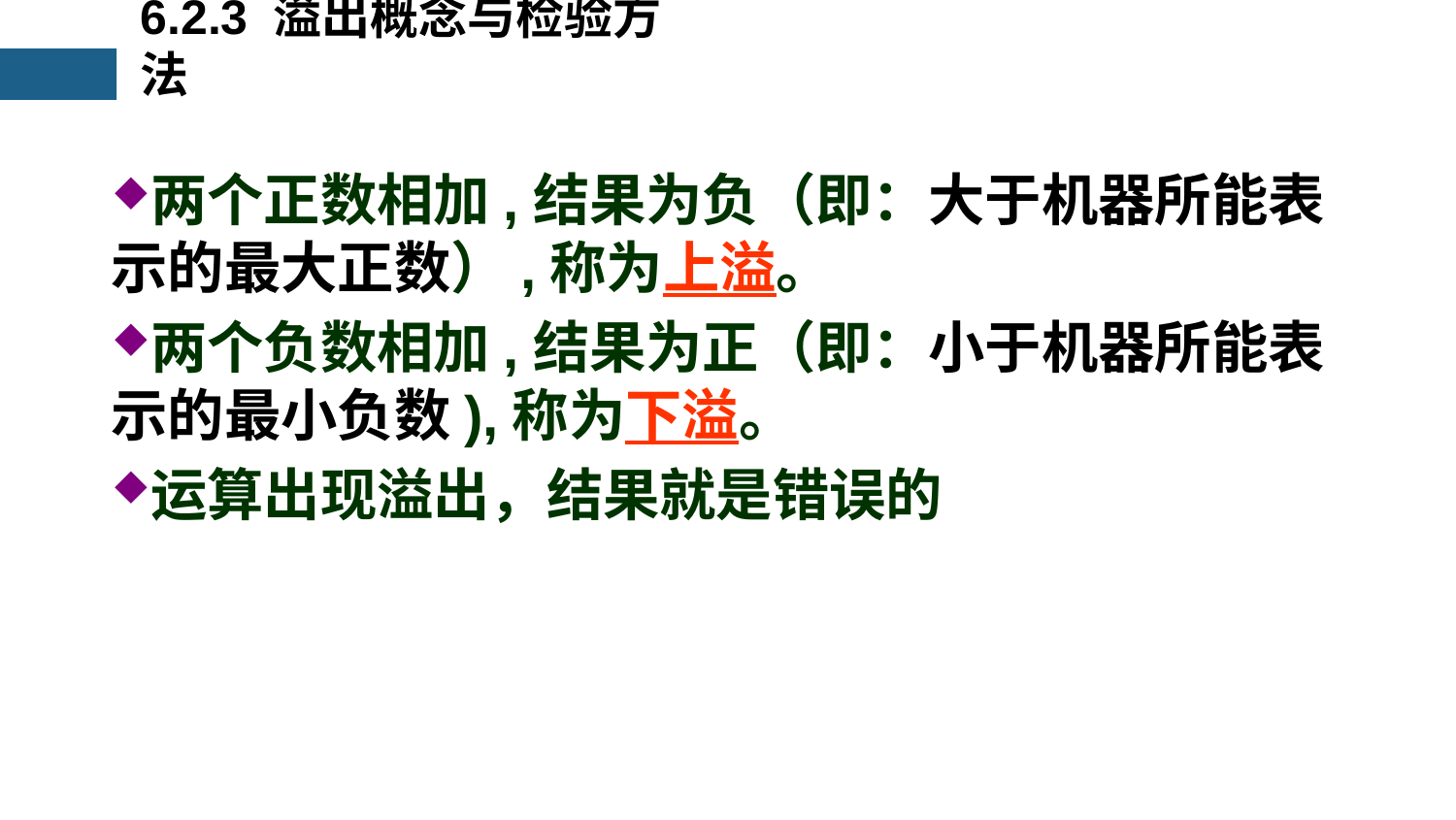

6.2.3 溢出概念与检验方法
两个正数相加,结果为负（即：大于机器所能表示的最大正数）,称为上溢。
两个负数相加,结果为正（即：小于机器所能表示的最小负数),称为下溢。
运算出现溢出，结果就是错误的